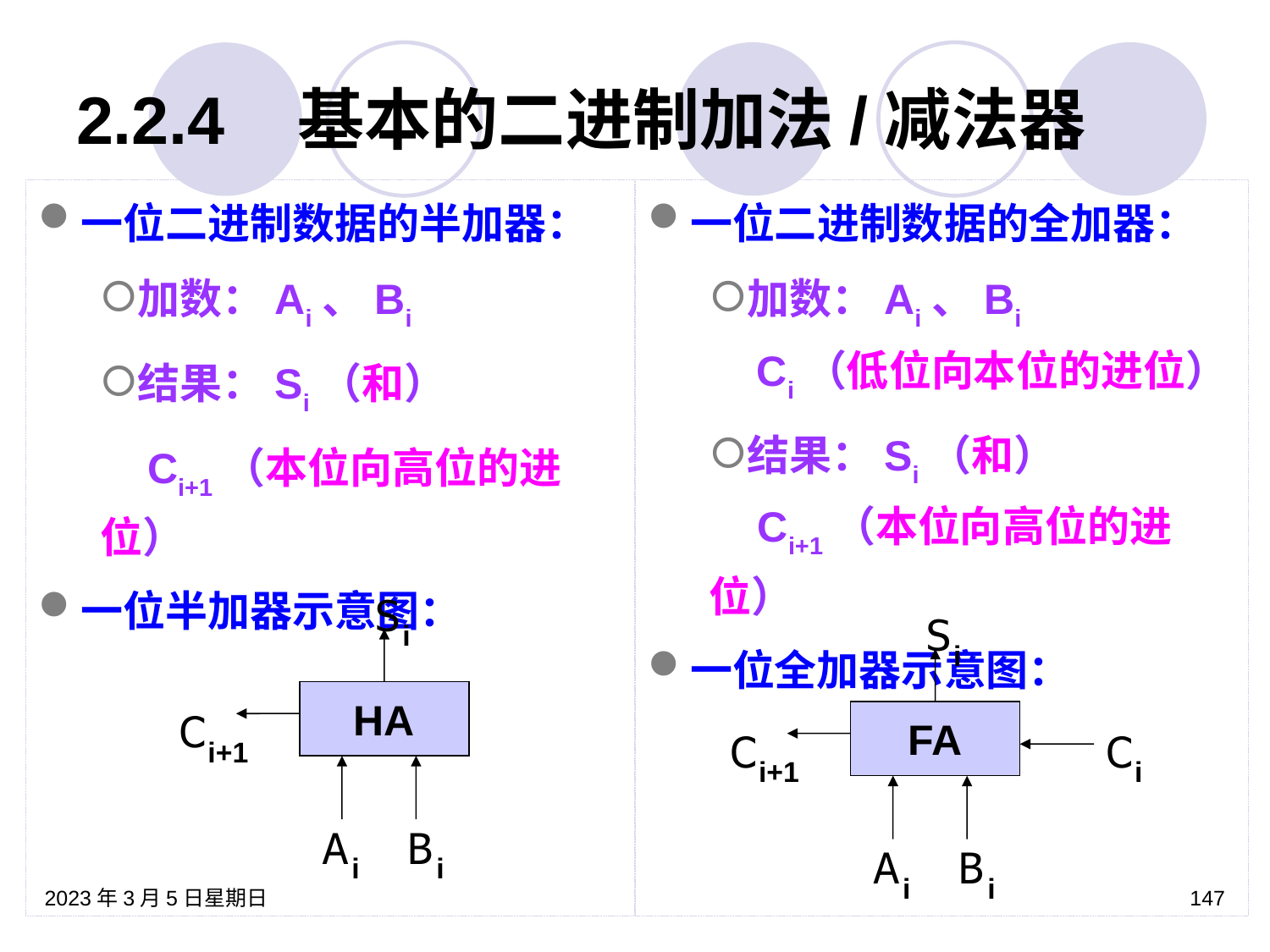

# 2.2.4   基本的二进制加法/减法器
一位二进制数据的半加器：
加数：Ai、Bi
结果：Si（和）
    Ci+1（本位向高位的进位）
一位半加器示意图：
一位二进制数据的全加器：
加数：Ai、Bi
    Ci（低位向本位的进位）
结果：Si（和）
    Ci+1（本位向高位的进位）
一位全加器示意图：
Si

HA
Ci+1

Ai
Bi
Si

FA
Ci+1
Ci

Ai
Bi
2023年3月5日星期日
147